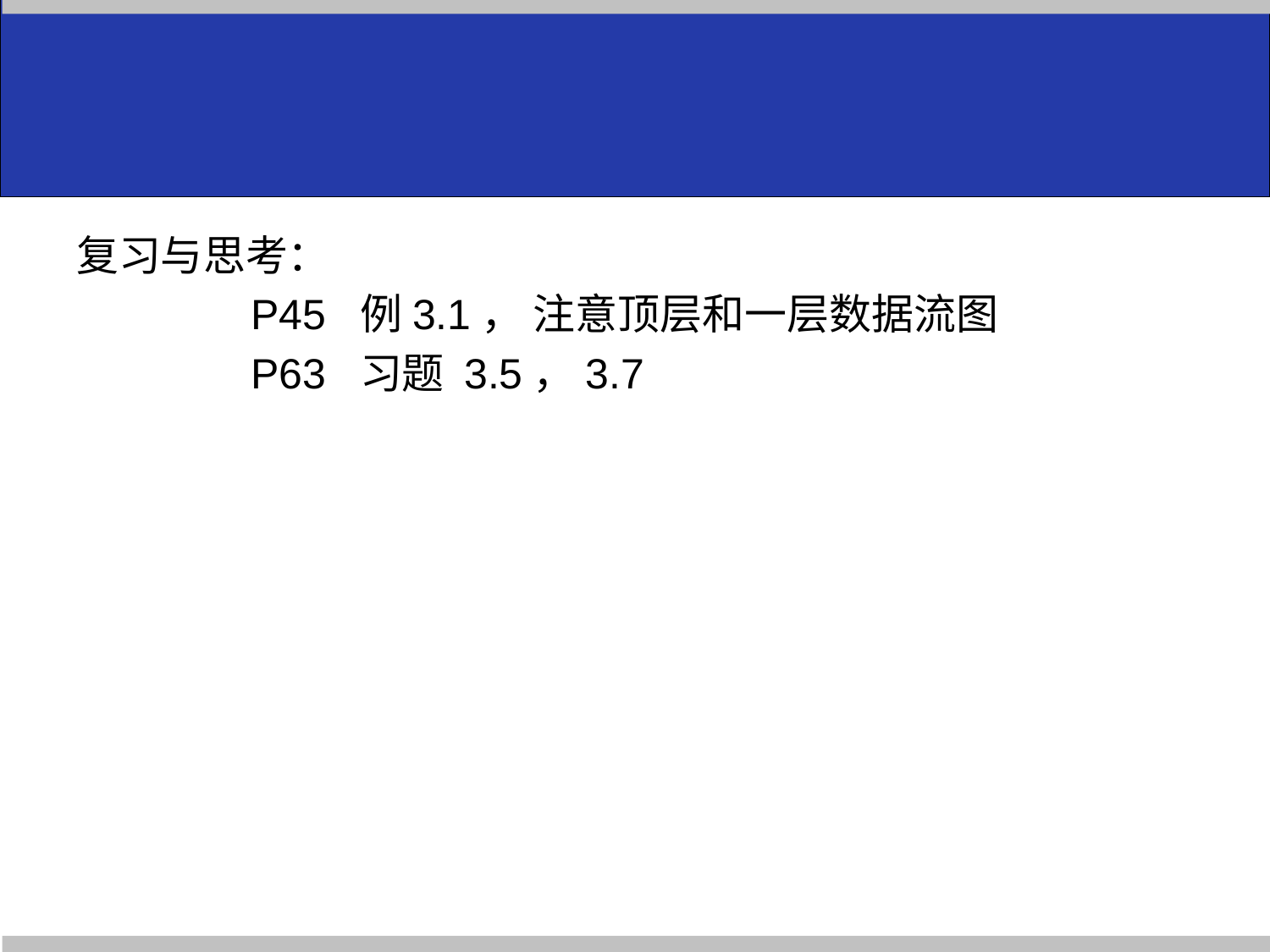

#
复习与思考：
		P45  例3.1， 注意顶层和一层数据流图
		P63  习题 3.5，3.7